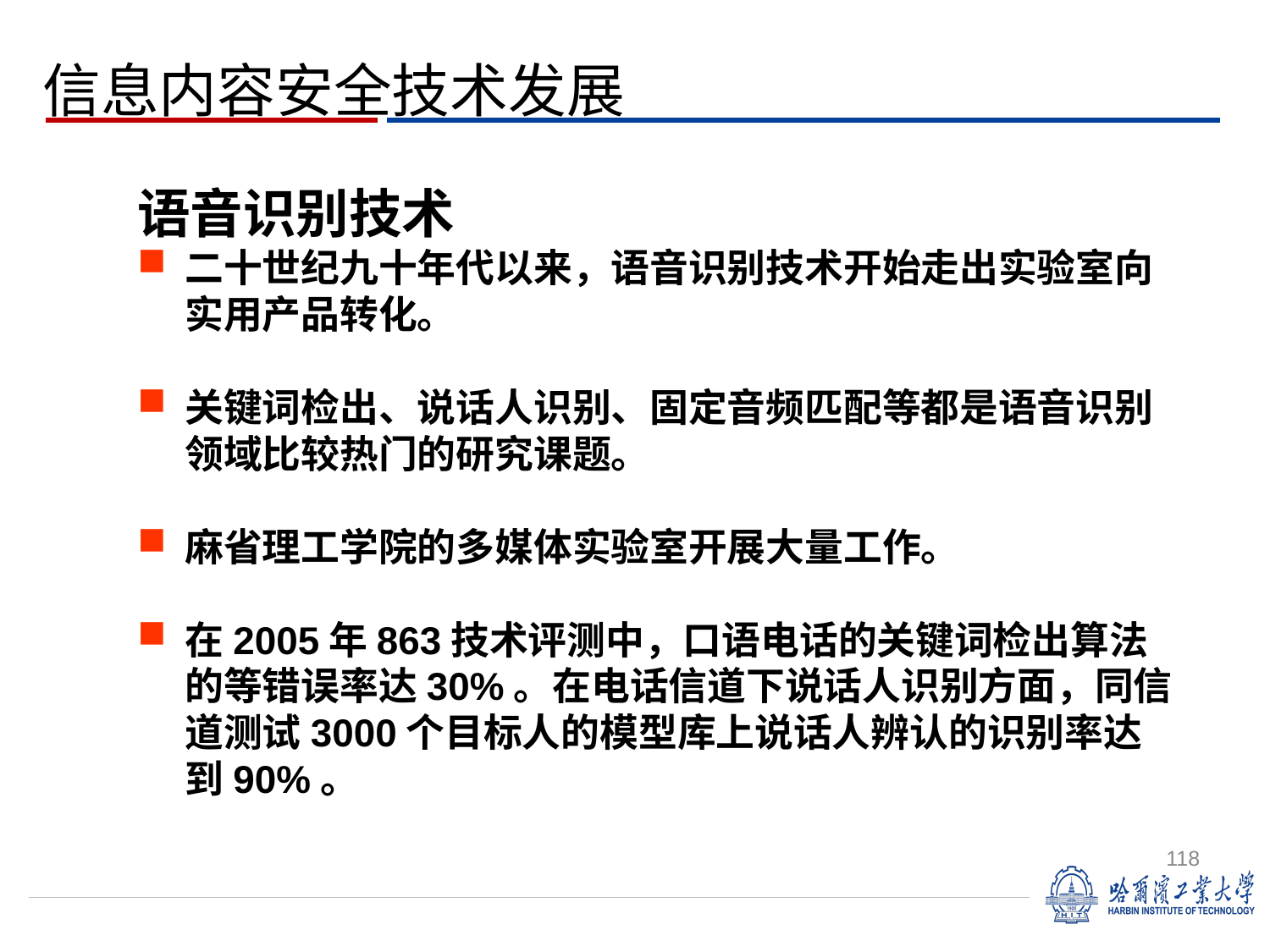

信息内容安全技术发展
语音识别技术
二十世纪九十年代以来，语音识别技术开始走出实验室向实用产品转化。

关键词检出、说话人识别、固定音频匹配等都是语音识别领域比较热门的研究课题。

麻省理工学院的多媒体实验室开展大量工作。

在2005年863技术评测中，口语电话的关键词检出算法的等错误率达30%。在电话信道下说话人识别方面，同信道测试3000个目标人的模型库上说话人辨认的识别率达到90%。
118